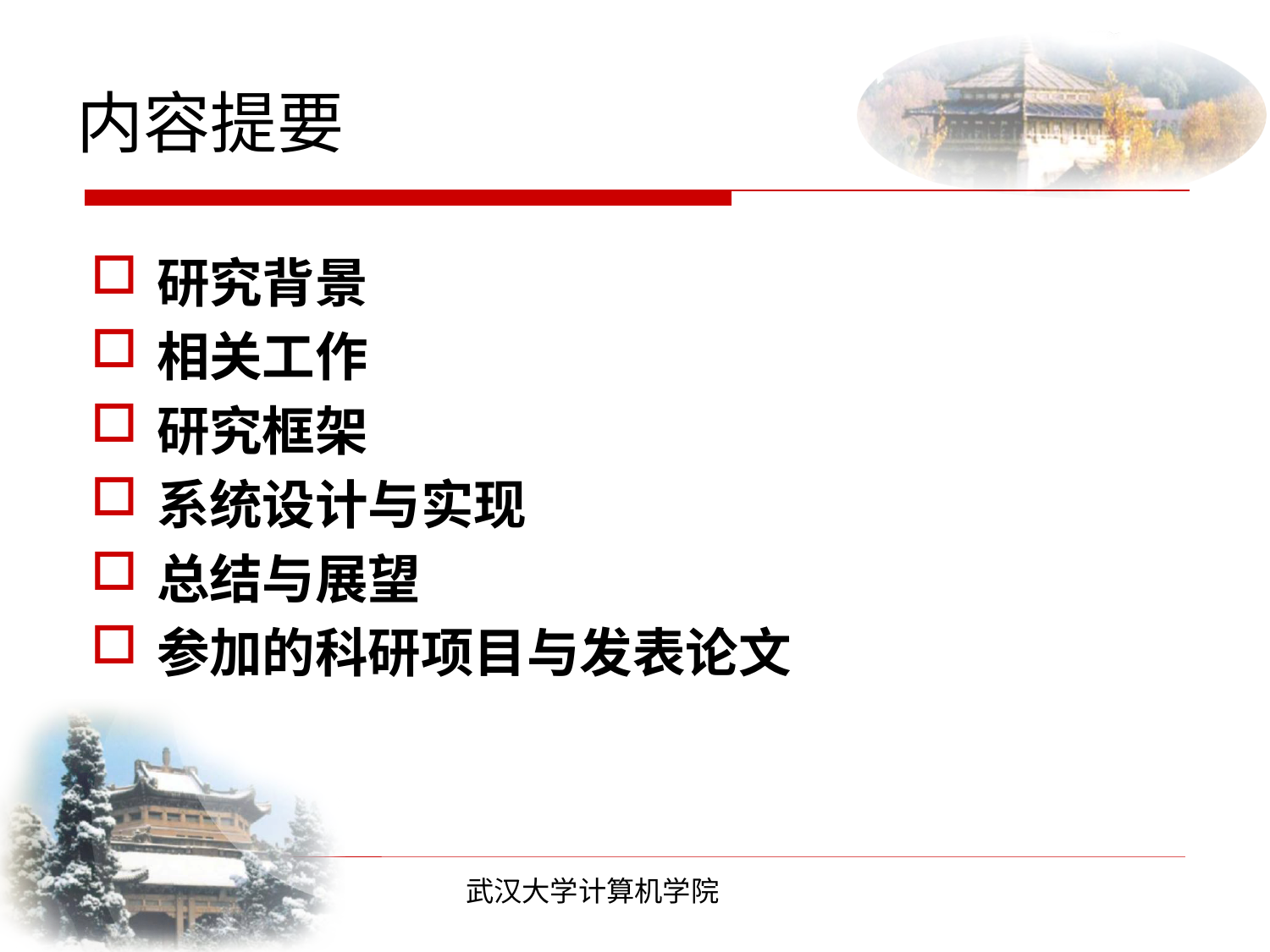

# 内容提要
研究背景
相关工作
研究框架
系统设计与实现
总结与展望
参加的科研项目与发表论文
武汉大学计算机学院